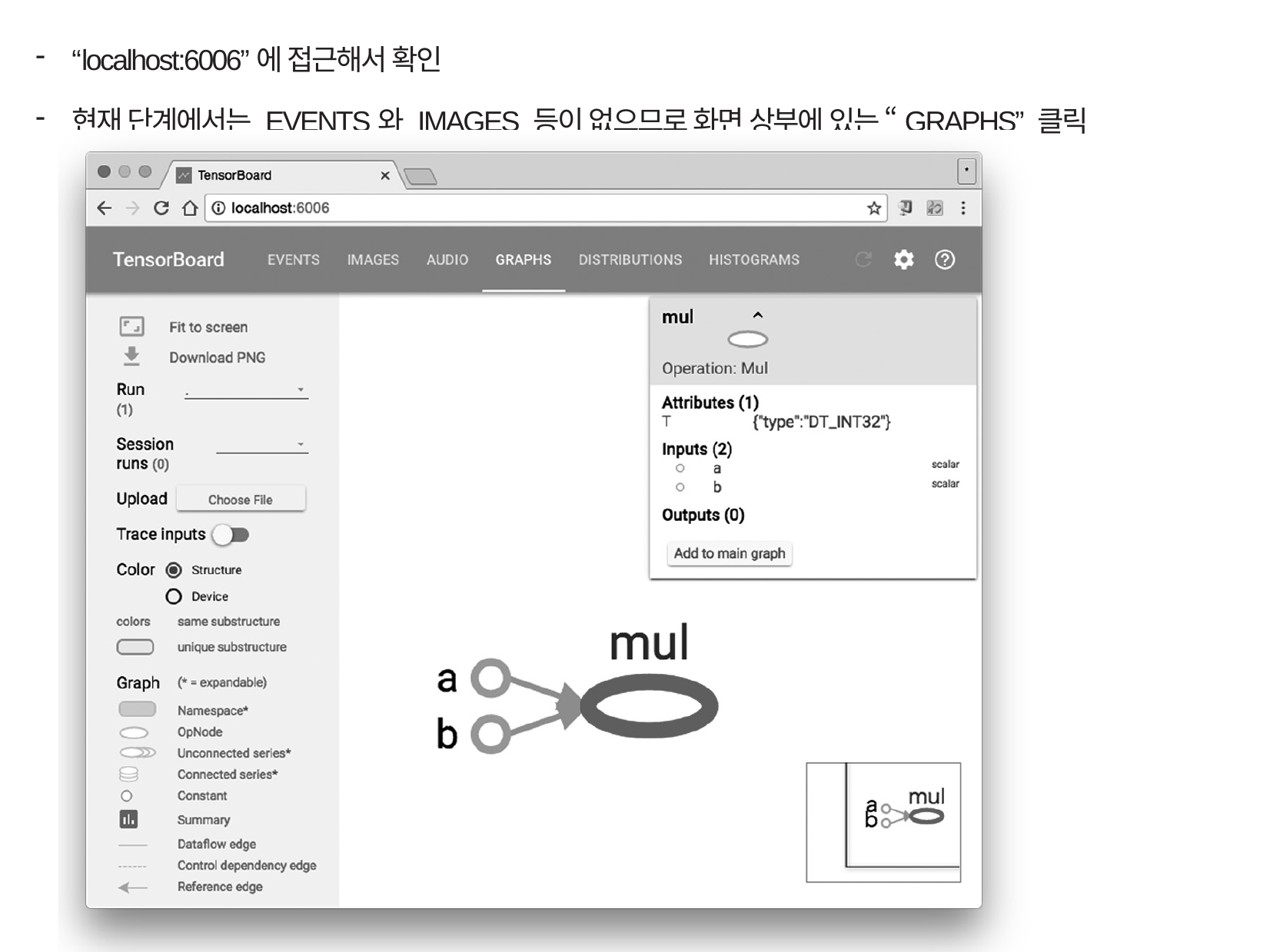

“localhost:6006”에 접근해서 확인
현재 단계에서는 EVENTS와 IMAGES 등이 없으므로 화면 상부에 있는 “GRAPHS” 클릭